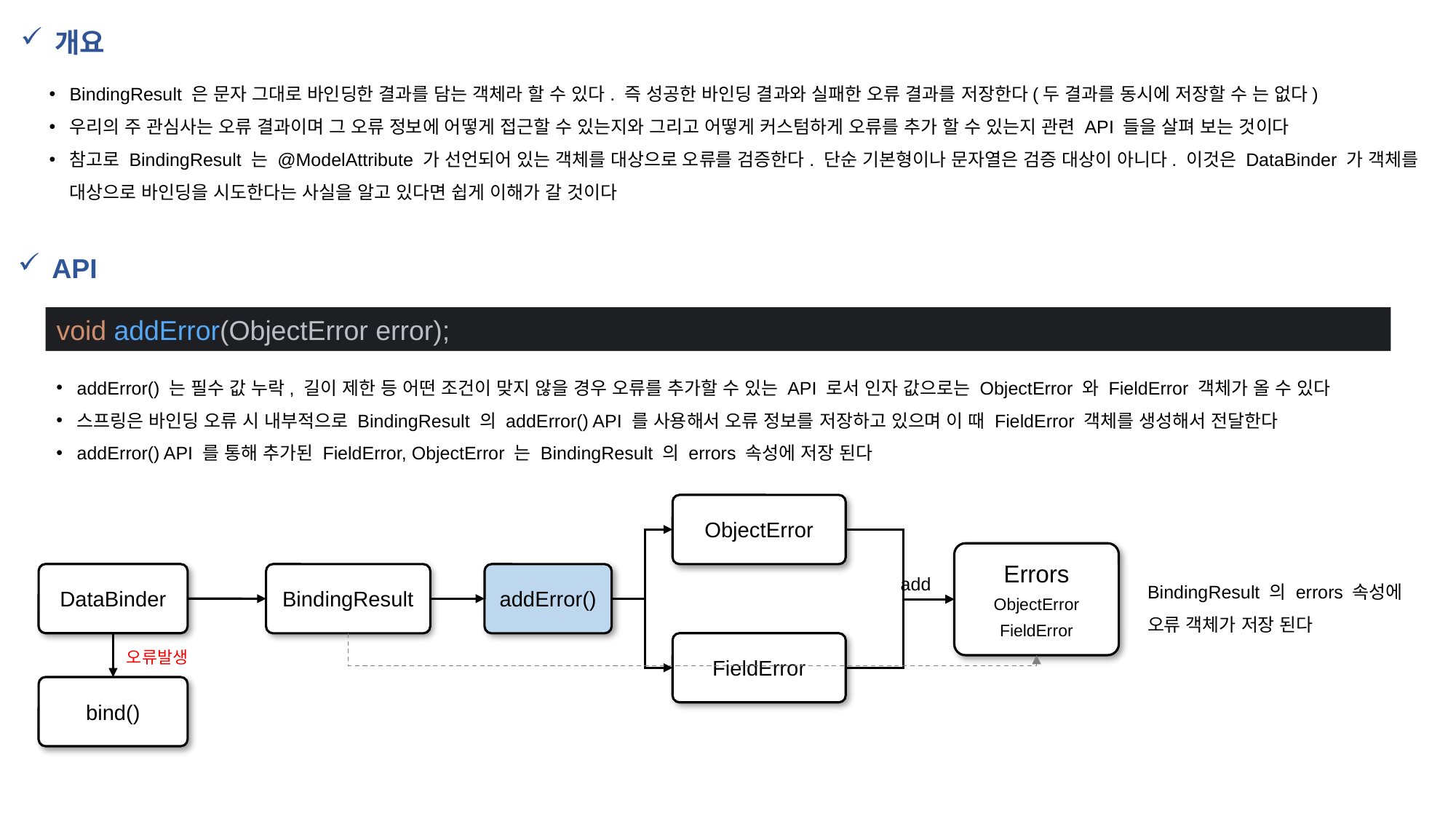

개요
BindingResult 은 문자 그대로 바인딩한 결과를 담는 객체라 할 수 있다. 즉 성공한 바인딩 결과와 실패한 오류 결과를 저장한다(두 결과를 동시에 저장할 수 는 없다)
우리의 주 관심사는 오류 결과이며 그 오류 정보에 어떻게 접근할 수 있는지와 그리고 어떻게 커스텀하게 오류를 추가 할 수 있는지 관련 API 들을 살펴 보는 것이다
참고로 BindingResult 는 @ModelAttribute 가 선언되어 있는 객체를 대상으로 오류를 검증한다. 단순 기본형이나 문자열은 검증 대상이 아니다. 이것은 DataBinder 가 객체를 대상으로 바인딩을 시도한다는 사실을 알고 있다면 쉽게 이해가 갈 것이다
API
void addError(ObjectError error);
addError() 는 필수 값 누락, 길이 제한 등 어떤 조건이 맞지 않을 경우 오류를 추가할 수 있는 API 로서 인자 값으로는 ObjectError 와 FieldError 객체가 올 수 있다
스프링은 바인딩 오류 시 내부적으로 BindingResult 의 addError() API 를 사용해서 오류 정보를 저장하고 있으며 이 때 FieldError 객체를 생성해서 전달한다
addError() API 를 통해 추가된 FieldError, ObjectError 는 BindingResult 의 errors 속성에 저장 된다
ObjectError
Errors
ObjectError
FieldError
DataBinder
BindingResult
addError()
BindingResult 의 errors 속성에 오류 객체가 저장 된다
add
FieldError
오류발생
bind()